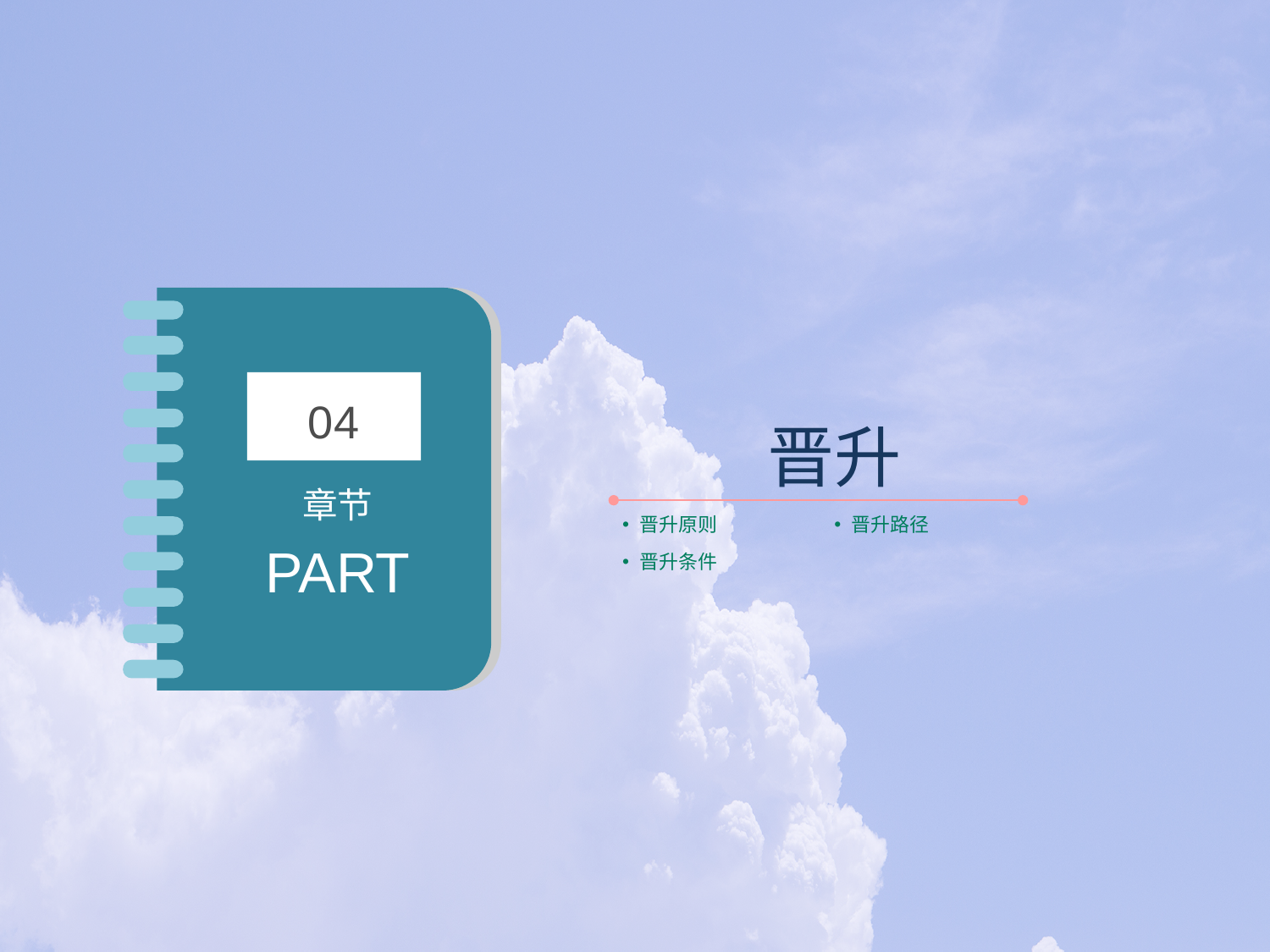

04
章节
PART
晋升
晋升原则
晋升路径
晋升条件